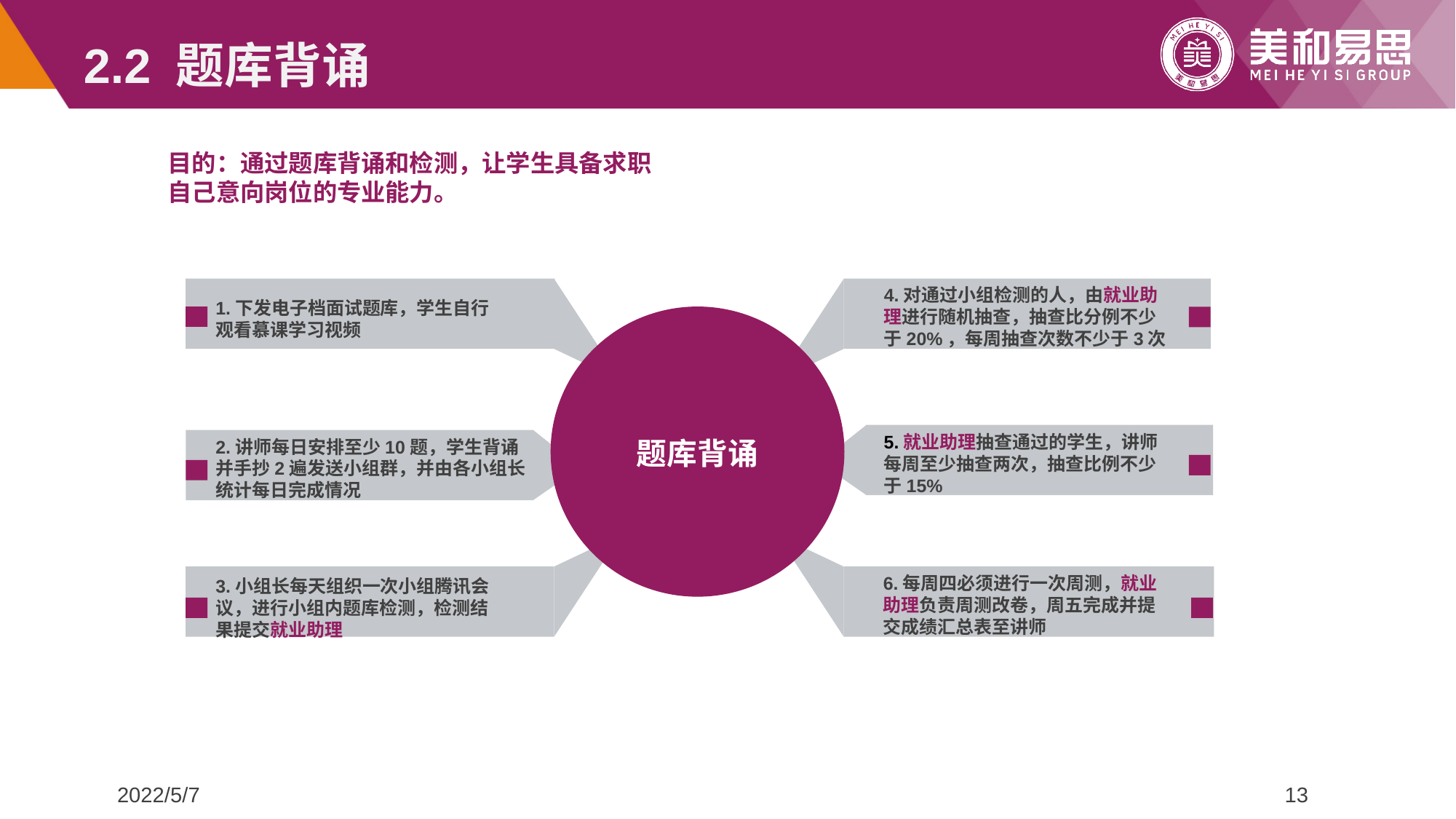

# 2.2 题库背诵
目的：通过题库背诵和检测，让学生具备求职  自己意向岗位的专业能力。

4.对通过小组检测的人，由就业助理进行随机抽查，抽查比分例不少于20%，每周抽查次数不少于3次
1.下发电子档面试题库，学生自行观看慕课学习视频

题库背诵

5.就业助理抽查通过的学生，讲师每周至少抽查两次，抽查比例不少于15%

2.讲师每日安排至少10题，学生背诵并手抄2遍发送小组群，并由各小组长统计每日完成情况

6.每周四必须进行一次周测，就业助理负责周测改卷，周五完成并提交成绩汇总表至讲师
3.小组长每天组织一次小组腾讯会议，进行小组内题库检测，检测结果提交就业助理

2022/5/7
13